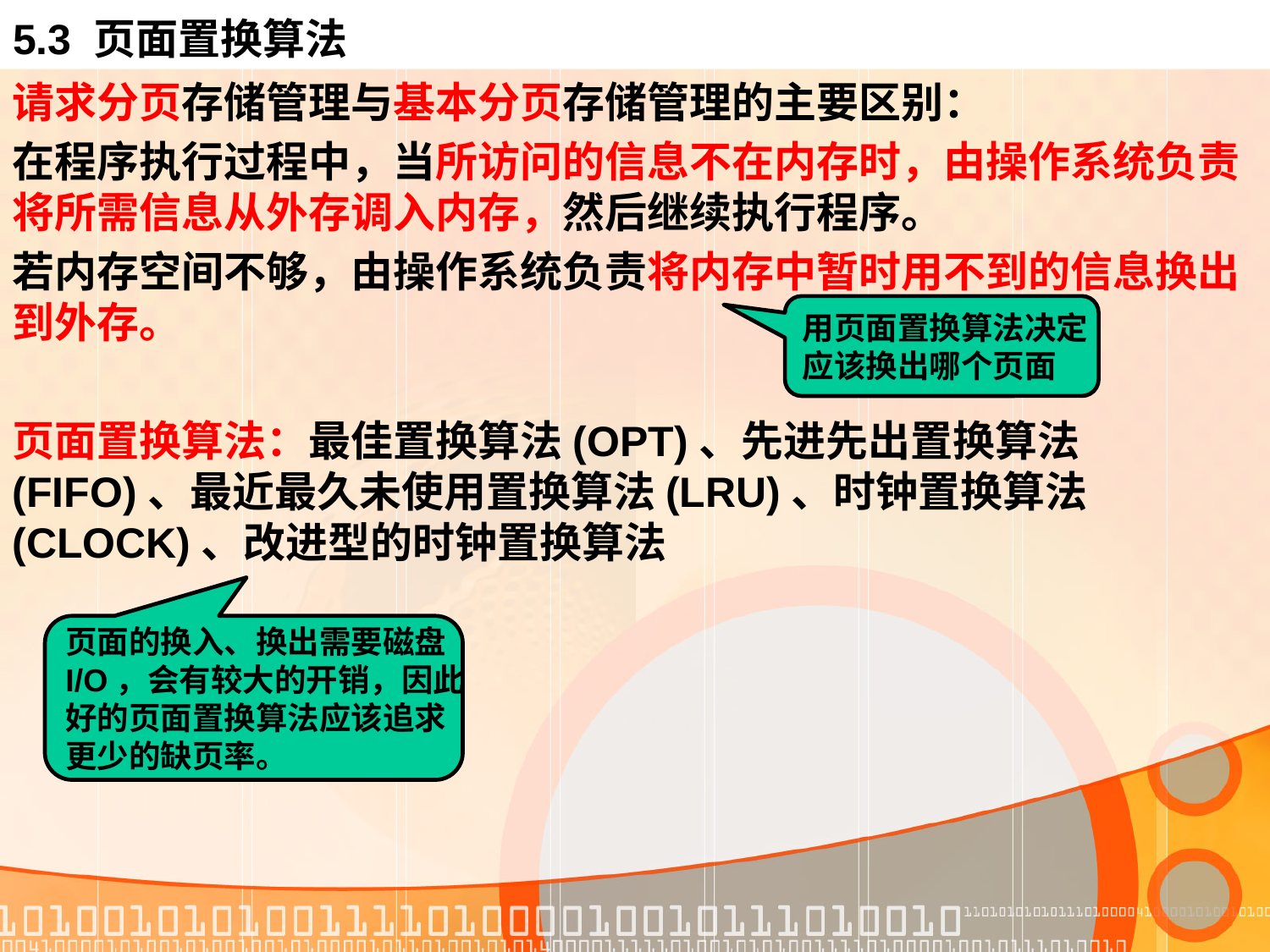

# 5.3 页面置换算法
请求分页存储管理与基本分页存储管理的主要区别：
在程序执行过程中，当所访问的信息不在内存时，由操作系统负责将所需信息从外存调入内存，然后继续执行程序。
若内存空间不够，由操作系统负责将内存中暂时用不到的信息换出到外存。

页面置换算法：最佳置换算法(OPT)、先进先出置换算法(FIFO)、最近最久未使用置换算法(LRU)、时钟置换算法(CLOCK)、改进型的时钟置换算法
用页面置换算法决定
应该换出哪个页面
页面的换入、换出需要磁盘
I/O，会有较大的开销，因此
好的页面置换算法应该追求
更少的缺页率。